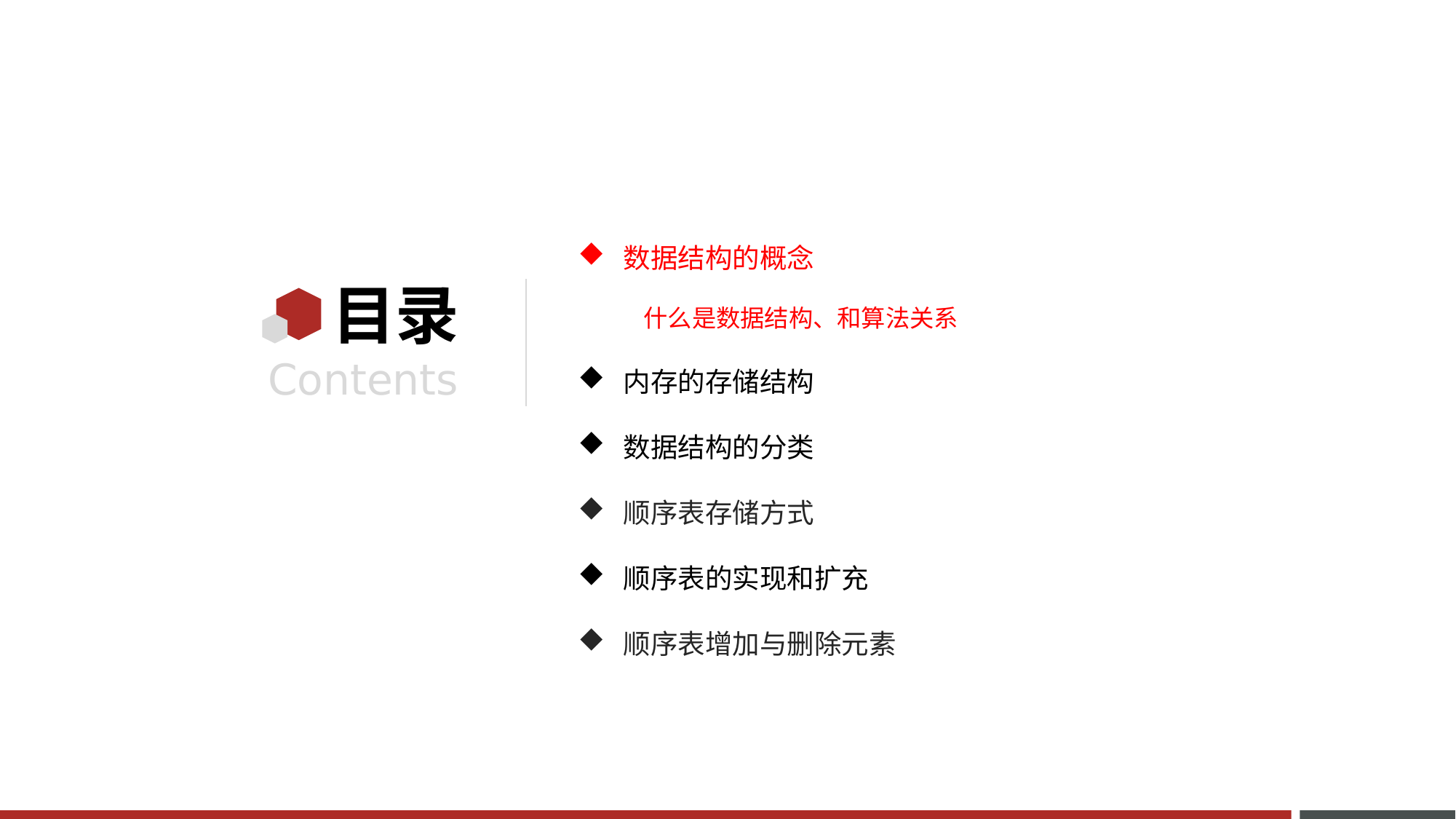

数据结构的概念
           什么是数据结构、和算法关系
内存的存储结构
数据结构的分类
顺序表存储方式
顺序表的实现和扩充
顺序表增加与删除元素